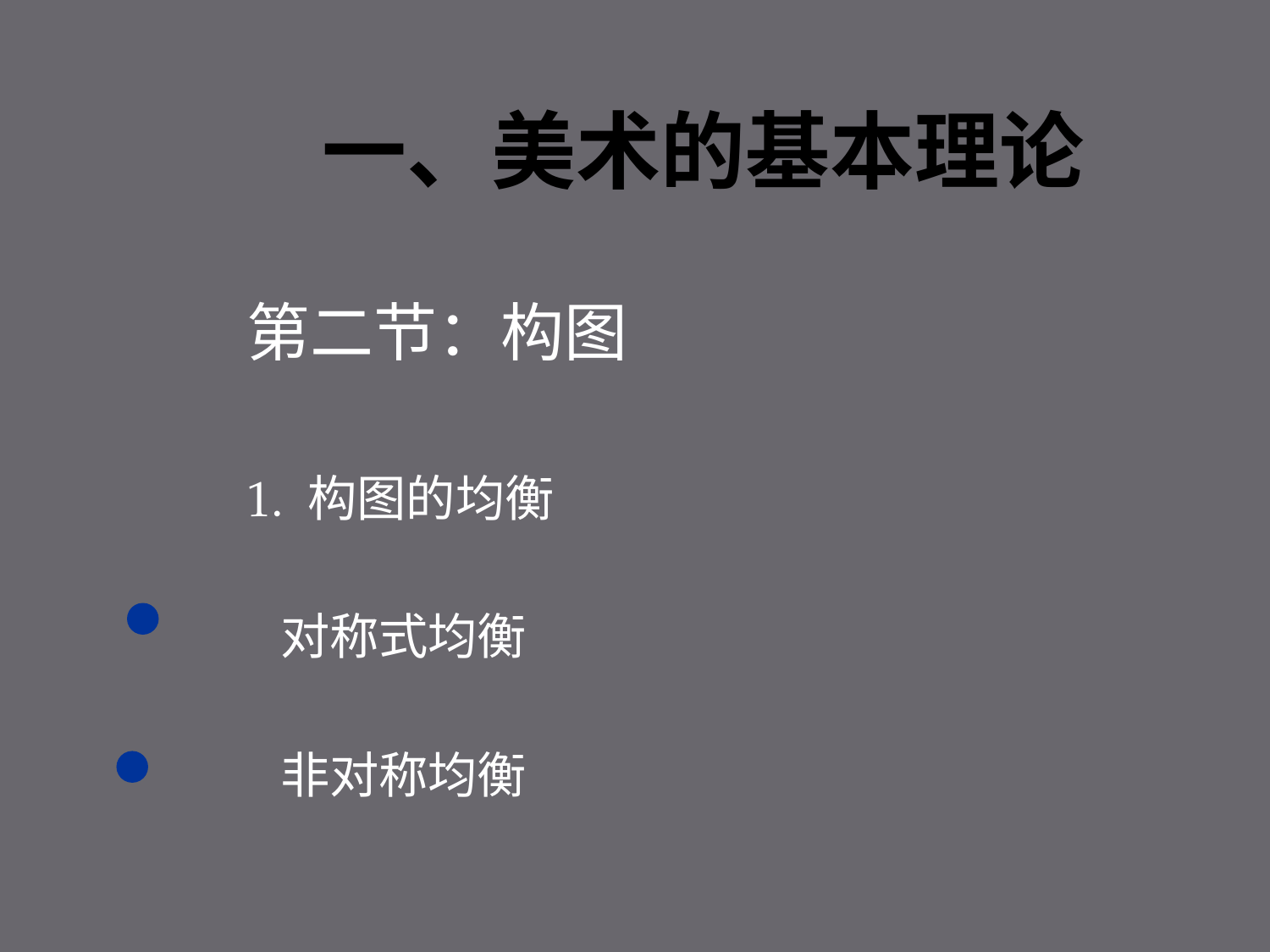

# 一、美术的基本理论
第二节：构图

1. 构图的均衡

  对称式均衡

  非对称均衡